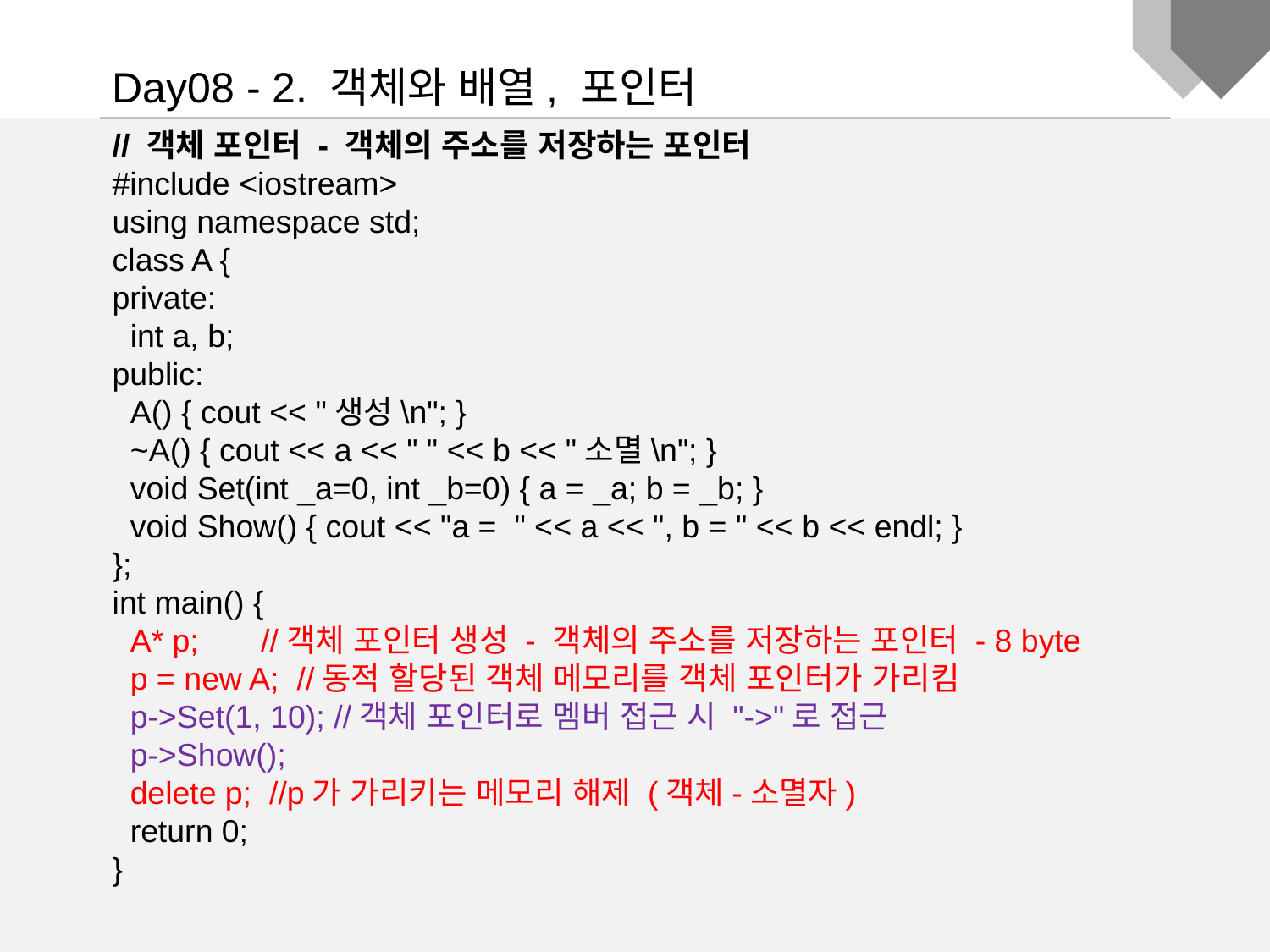

Day08 - 2. 객체와 배열, 포인터
// 객체 포인터 - 객체의 주소를 저장하는 포인터
#include <iostream>
using namespace std;
class A {
private:
  int a, b;
public:
  A() { cout << "생성\n"; }
  ~A() { cout << a << " " << b << "소멸\n"; }
  void Set(int _a=0, int _b=0) { a = _a; b = _b; }
  void Show() { cout << "a =  " << a << ", b = " << b << endl; }
};
int main() {
  A* p;       //객체 포인터 생성 - 객체의 주소를 저장하는 포인터 - 8 byte
  p = new A;  //동적 할당된 객체 메모리를 객체 포인터가 가리킴
  p->Set(1, 10); //객체 포인터로 멤버 접근 시 "->"로 접근
  p->Show();
  delete p;  //p가 가리키는 메모리 해제 (객체-소멸자)
  return 0;
}